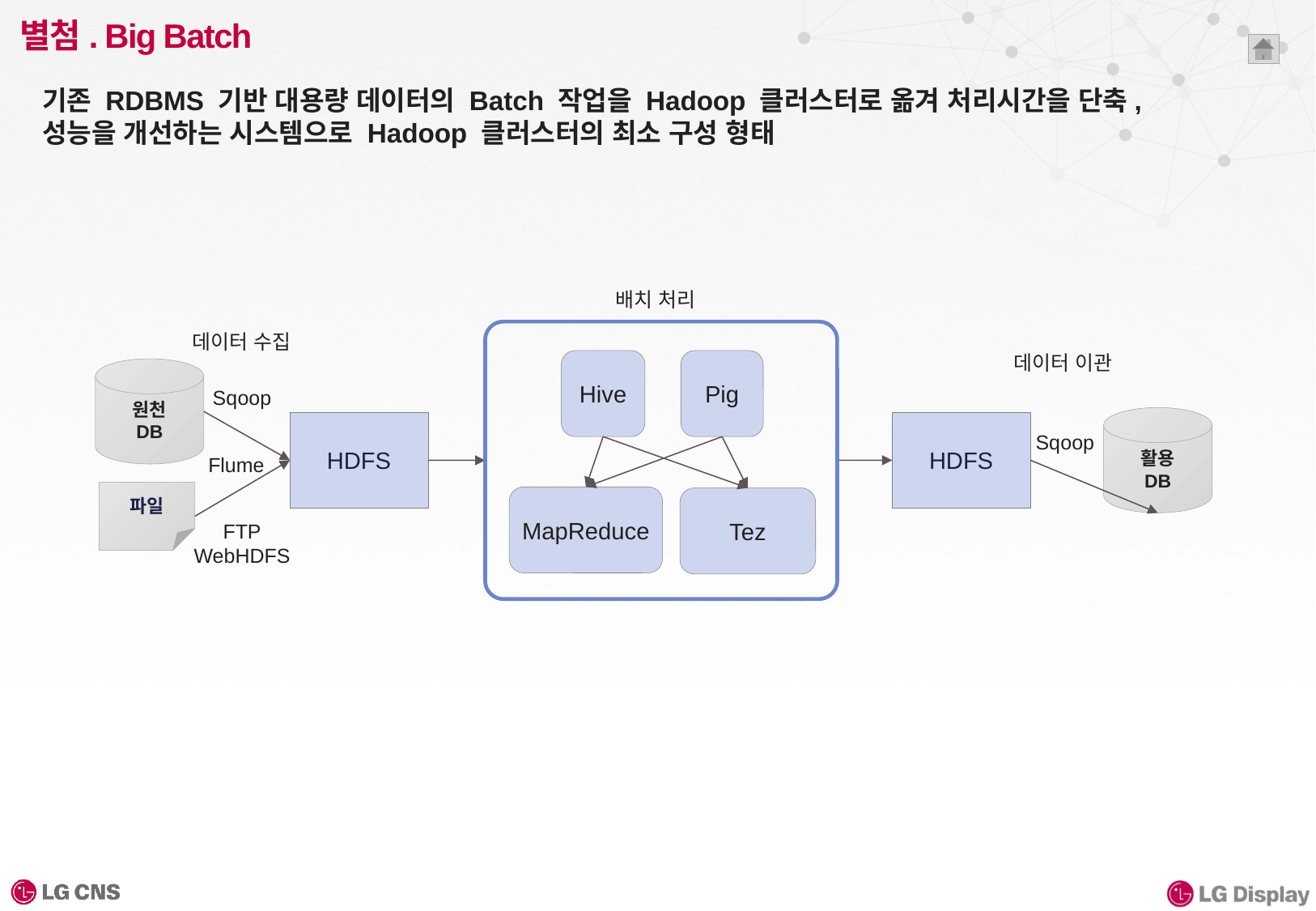

# 별첨. Big Batch

기존 RDBMS 기반 대용량 데이터의 Batch 작업을 Hadoop 클러스터로 옮겨 처리시간을 단축,
성능을 개선하는 시스템으로 Hadoop 클러스터의 최소 구성 형태
배치 처리

데이터 수집
데이터 이관
Hive
Pig
원천
DB
Sqoop
활용
DB
HDFS
HDFS
Sqoop
Flume
파일
MapReduce
Tez
FTP
WebHDFS